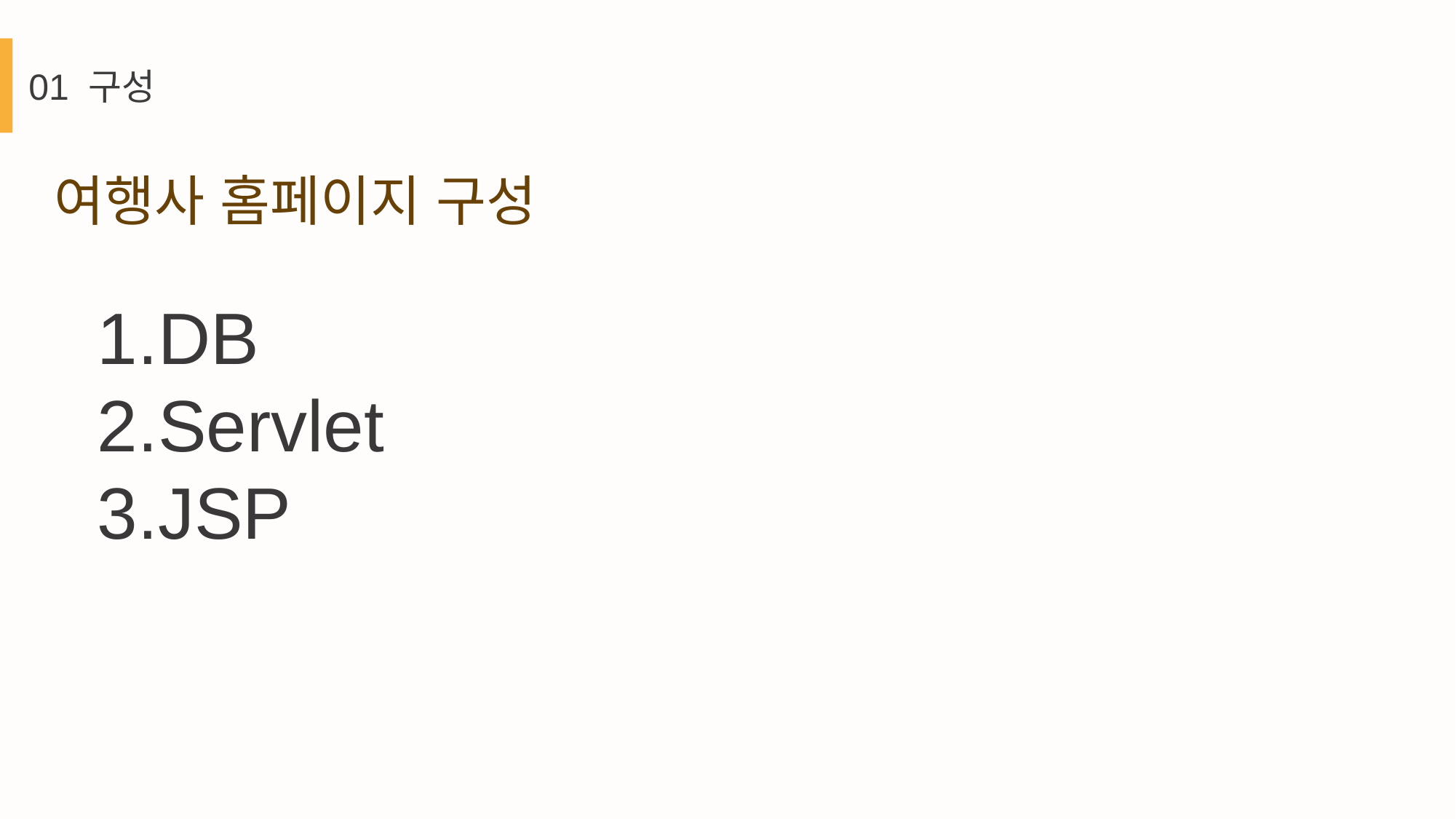

01 구성
여행사 홈페이지 구성
1.DB
2.Servlet
3.JSP